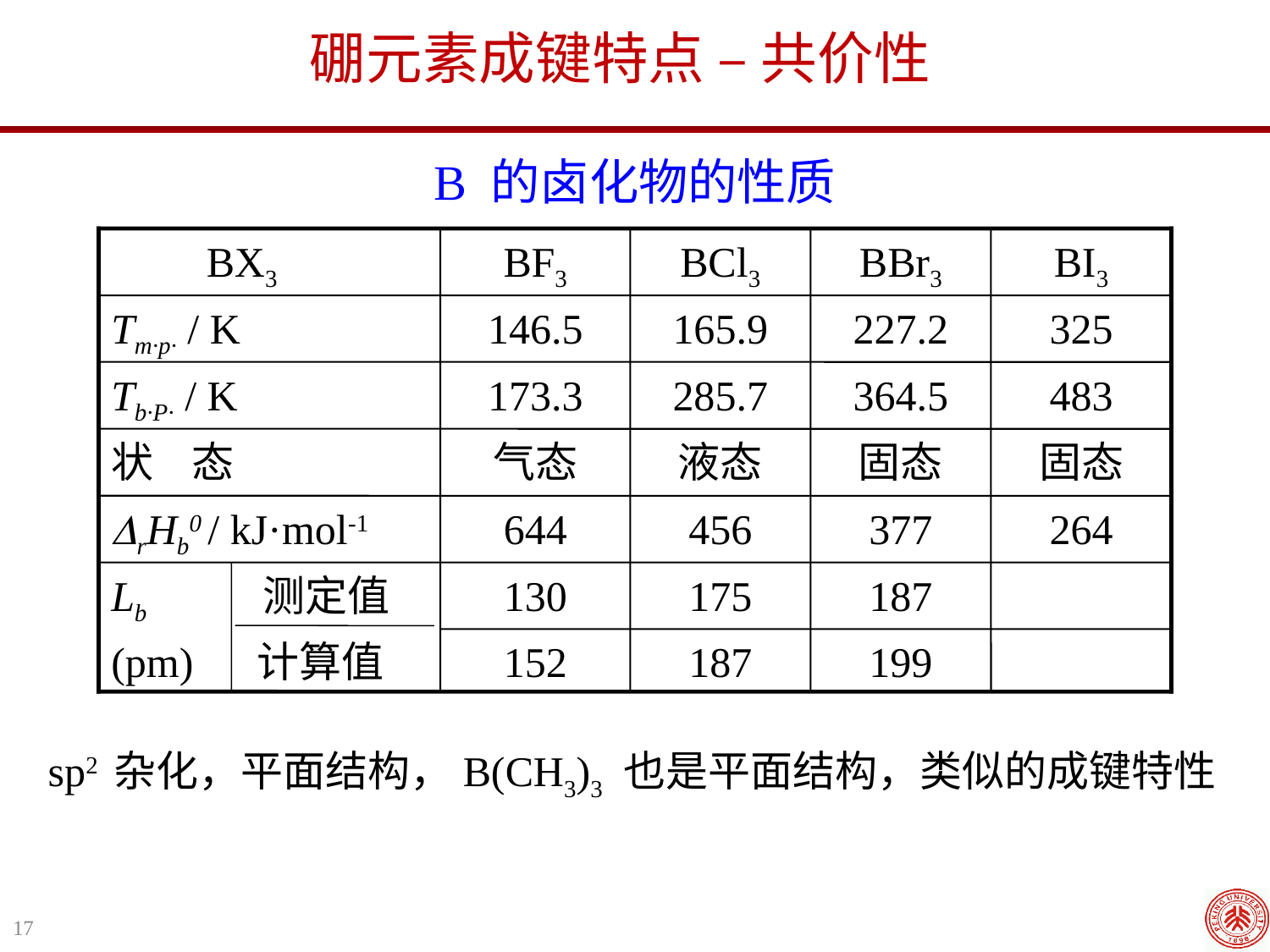

硼元素成键特点 – 共价性

B 的卤化物的性质
         BX3

BF3

BCl3

BBr3

BI3

Tm·p· / K

146.5
165.9
227.2
325
Tb·P· / K

173.3
285.7
364.5
483
状    态

气态
液态
固态
固态
ΔrHb0 / kJ·mol-1

644
456
377
264

Lb          测定值
(pm)     计算值

130
175
187

152

187
199

sp2 杂化，平面结构，B(CH3)3 也是平面结构，类似的成键特性
17